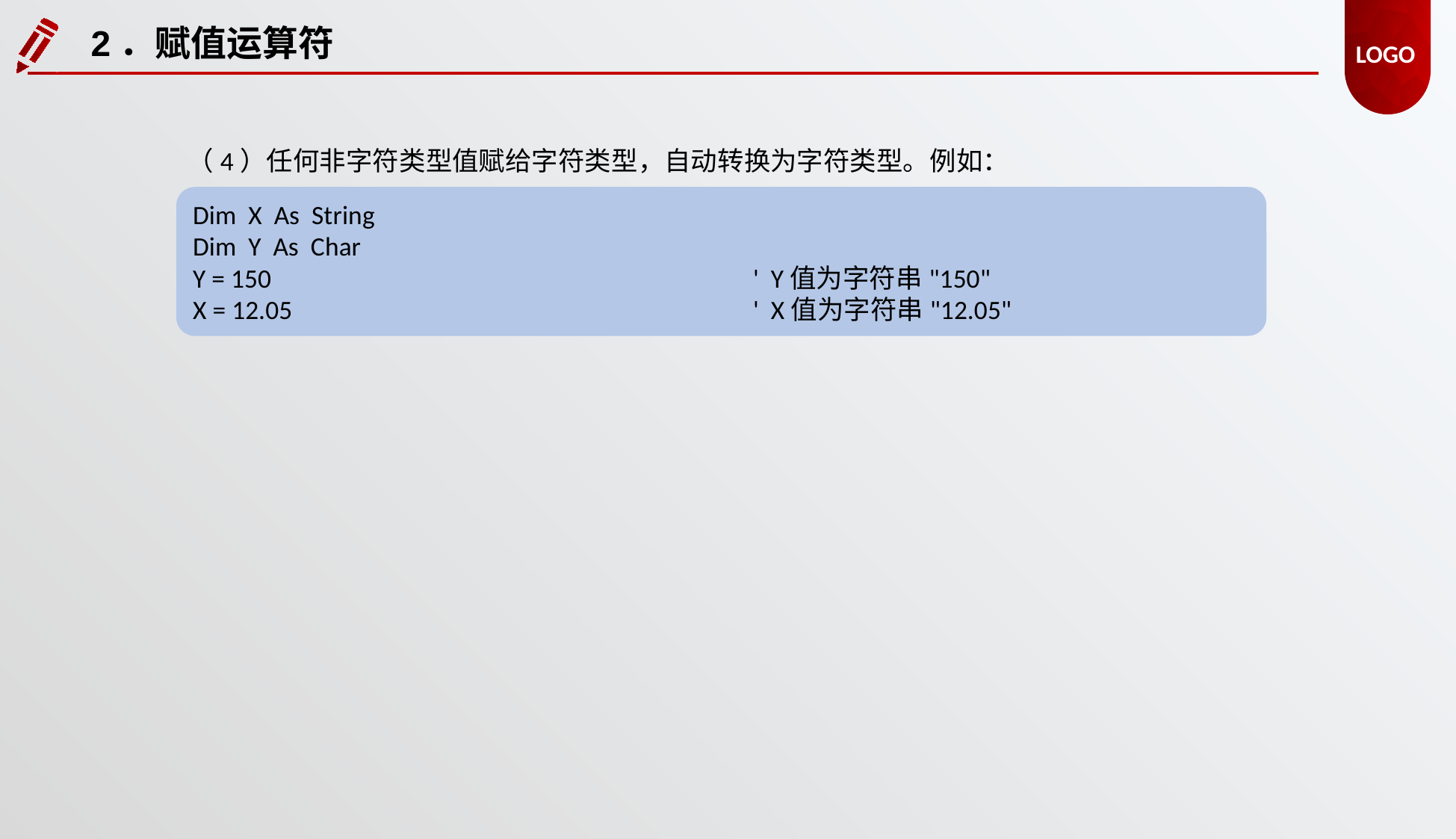

2．赋值运算符
（4）任何非字符类型值赋给字符类型，自动转换为字符类型。例如：
Dim  X  As  String
Dim  Y  As  Char
Y = 150					'  Y值为字符串"150"
X = 12.05					'  X值为字符串"12.05"